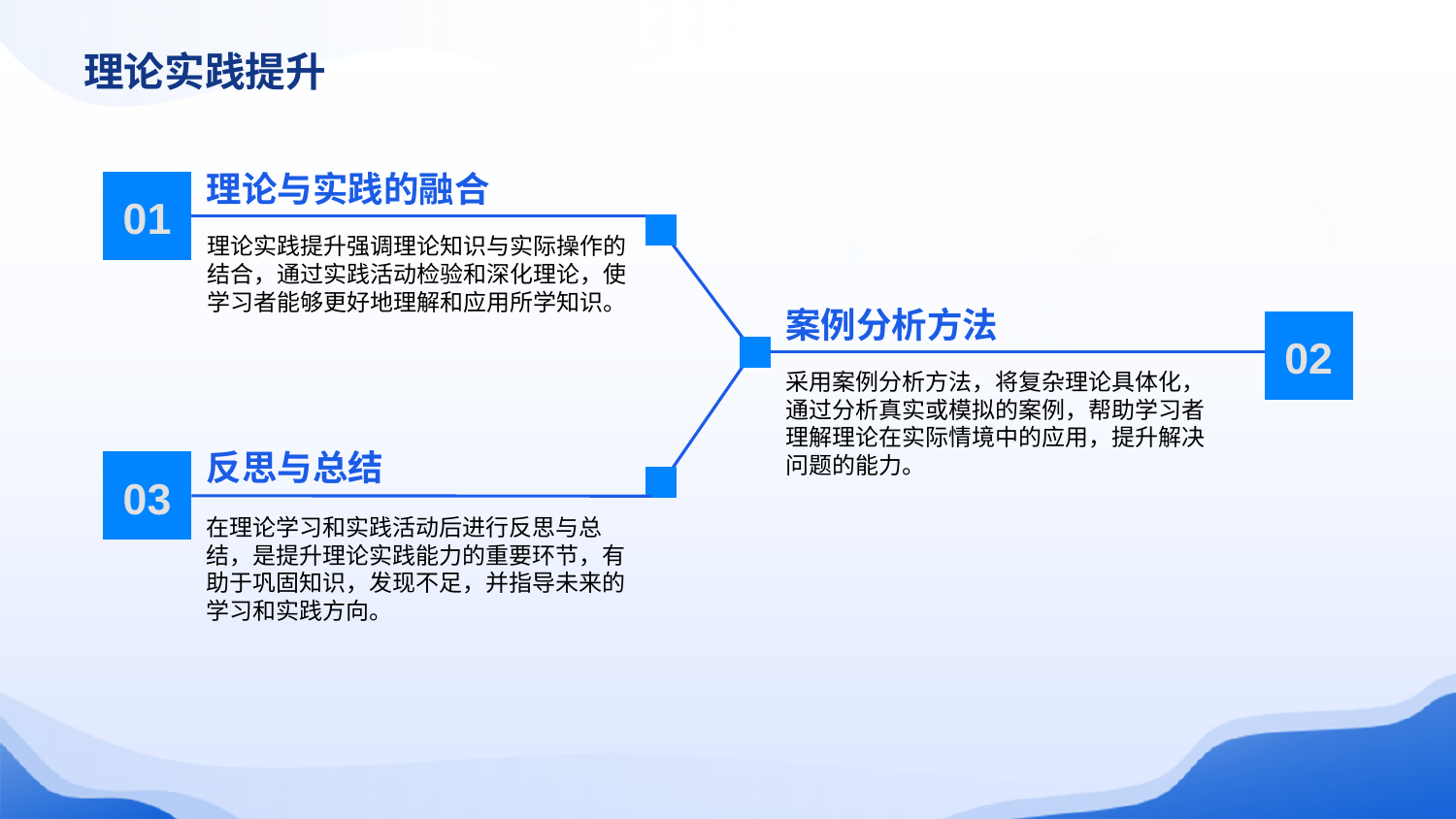

理论实践提升
理论与实践的融合

01

理论实践提升强调理论知识与实际操作的结合，通过实践活动检验和深化理论，使学习者能够更好地理解和应用所学知识。

案例分析方法

02

采用案例分析方法，将复杂理论具体化，通过分析真实或模拟的案例，帮助学习者理解理论在实际情境中的应用，提升解决问题的能力。

反思与总结

03

在理论学习和实践活动后进行反思与总结，是提升理论实践能力的重要环节，有助于巩固知识，发现不足，并指导未来的学习和实践方向。